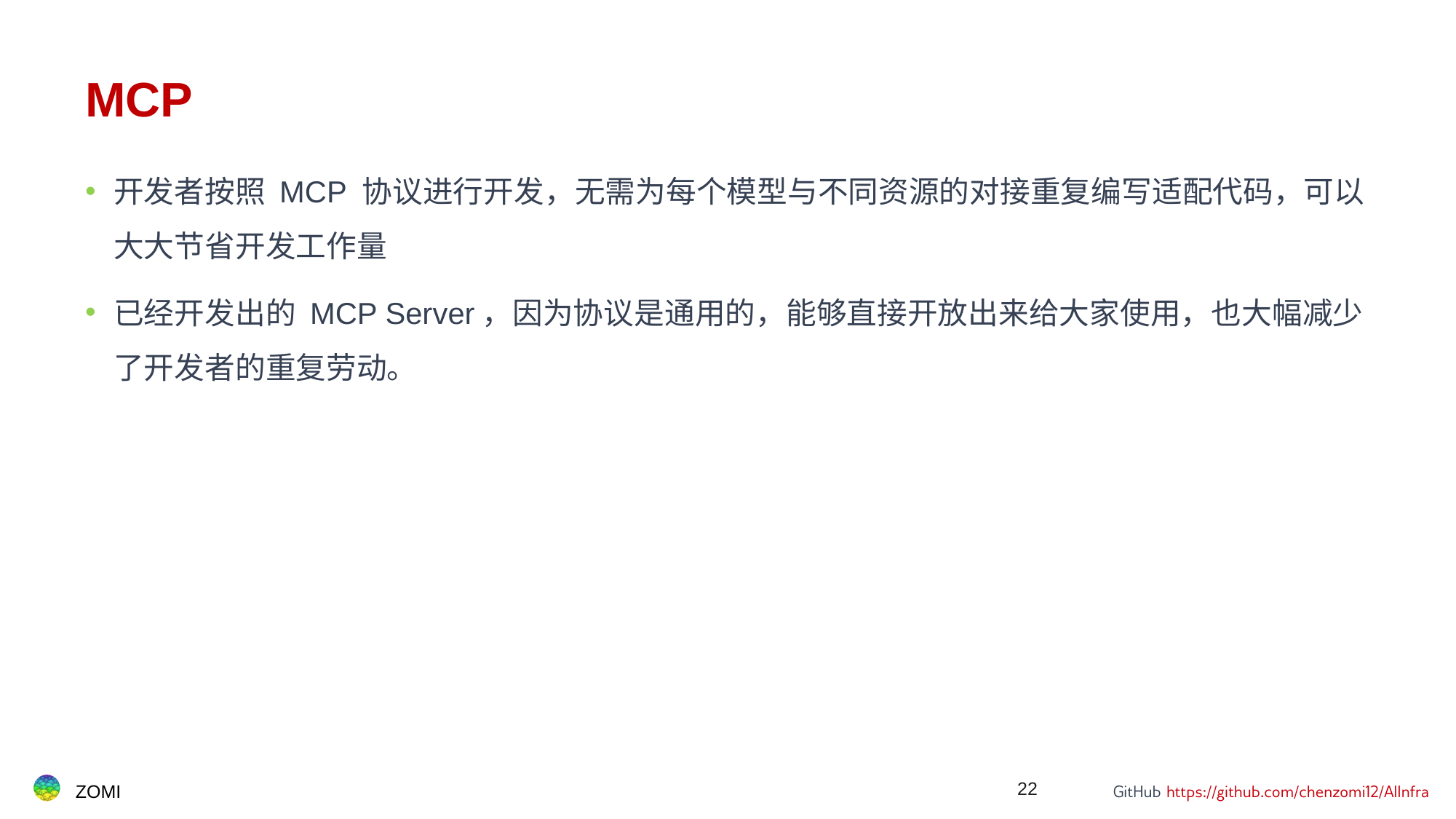

# MCP
开发者按照 MCP 协议进行开发，无需为每个模型与不同资源的对接重复编写适配代码，可以大大节省开发工作量
已经开发出的 MCP Server，因为协议是通用的，能够直接开放出来给大家使用，也大幅减少了开发者的重复劳动。